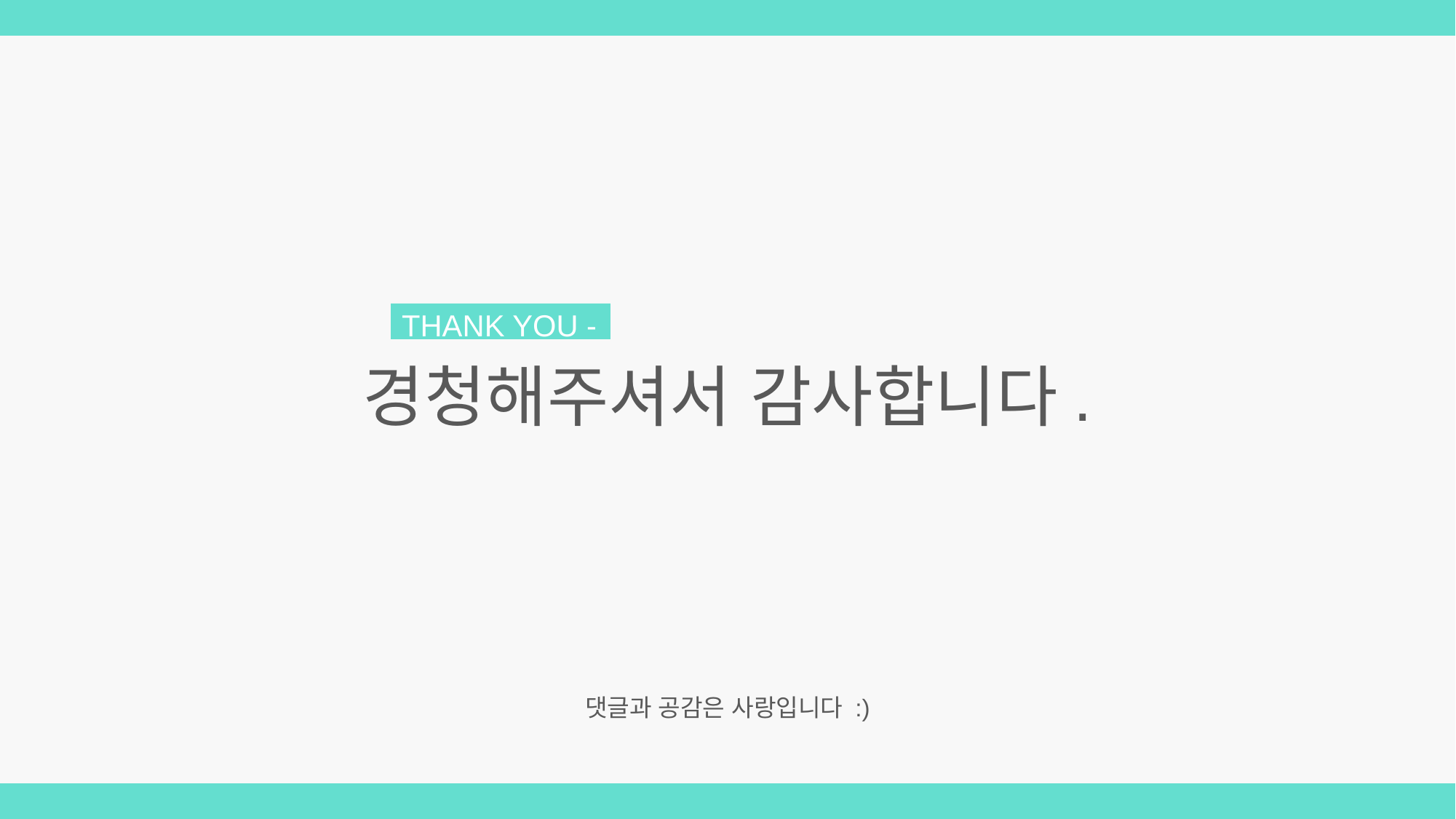

THANK YOU -

경청해주셔서 감사합니다.
댓글과 공감은 사랑입니다 :)